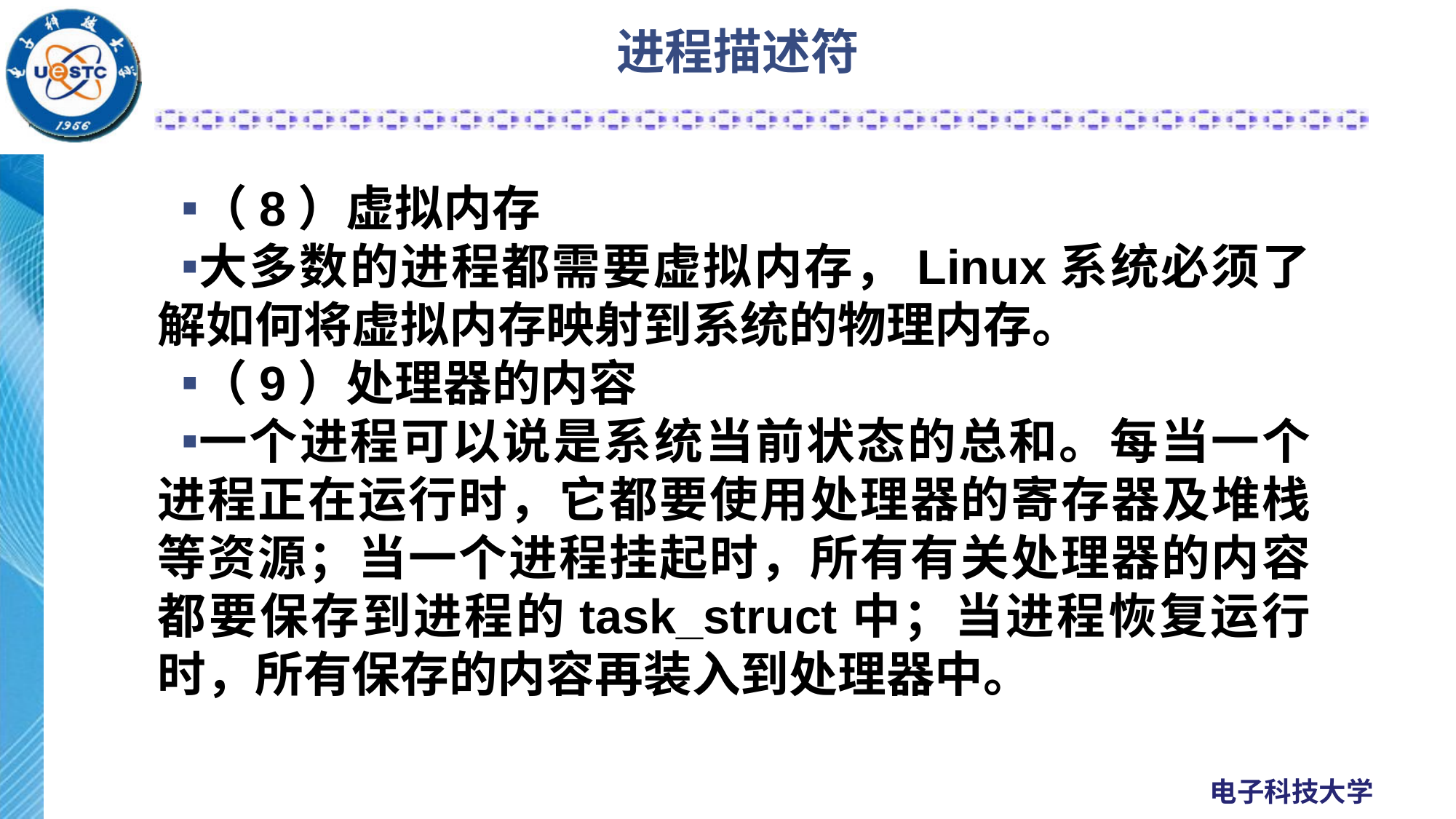

# 进程描述符
（8）虚拟内存
大多数的进程都需要虚拟内存，Linux系统必须了解如何将虚拟内存映射到系统的物理内存。
（9）处理器的内容
一个进程可以说是系统当前状态的总和。每当一个进程正在运行时，它都要使用处理器的寄存器及堆栈等资源；当一个进程挂起时，所有有关处理器的内容都要保存到进程的task_struct中；当进程恢复运行时，所有保存的内容再装入到处理器中。